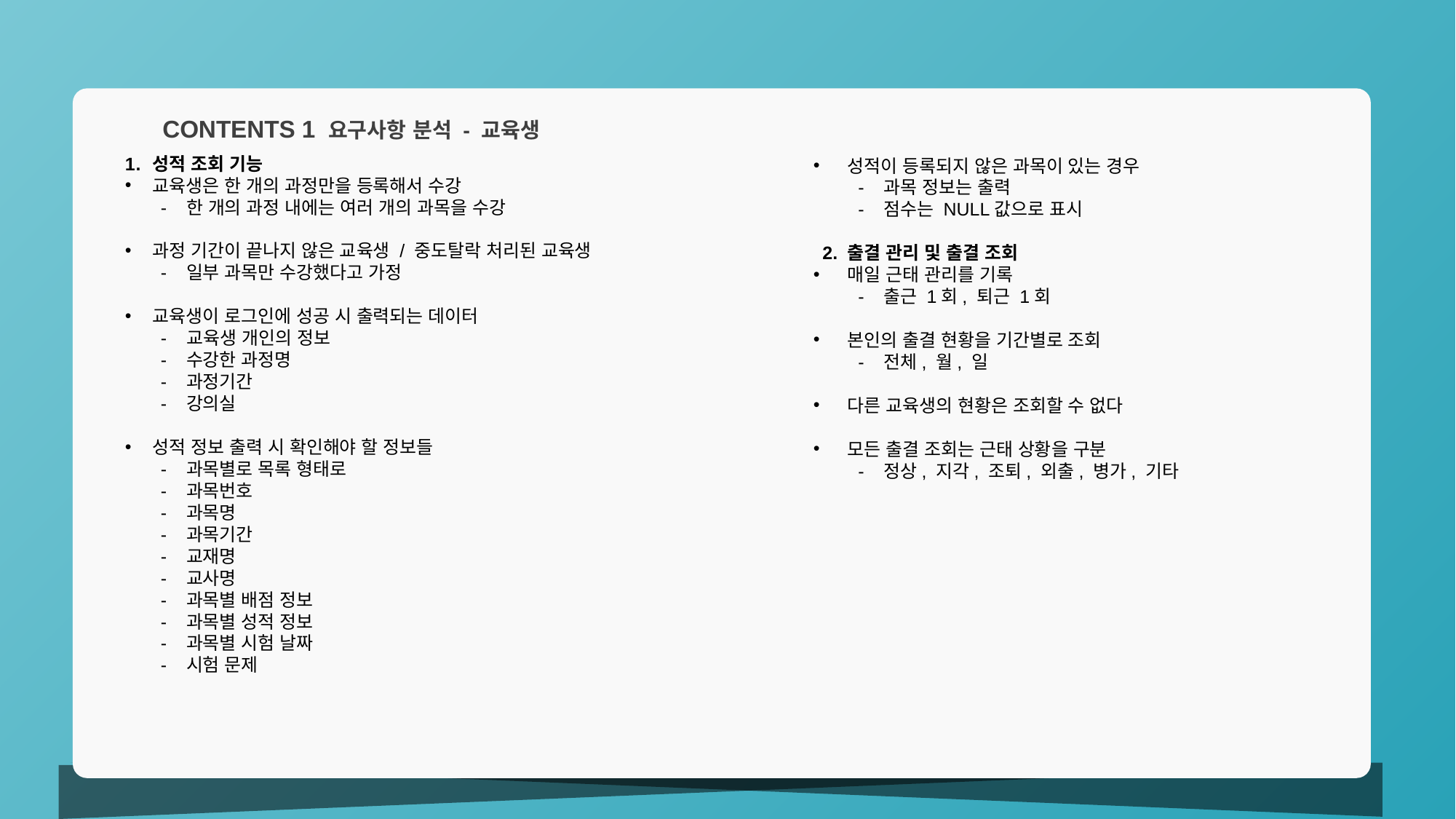

성적이 등록되지 않은 과목이 있는 경우
       -   과목 정보는 출력
       -   점수는 NULL값으로 표시

2. 출결 관리 및 출결 조회
    매일 근태 관리를 기록
       -   출근 1회, 퇴근 1회

    본인의 출결 현황을 기간별로 조회
       -   전체, 월, 일

    다른 교육생의 현황은 조회할 수 없다

    모든 출결 조회는 근태 상황을 구분
       -   정상, 지각, 조퇴, 외출, 병가, 기타

CONTENTS 1 요구사항 분석 - 교육생

성적 조회 기능
교육생은 한 개의 과정만을 등록해서 수강
       -   한 개의 과정 내에는 여러 개의 과목을 수강

과정 기간이 끝나지 않은 교육생 / 중도탈락 처리된 교육생
       -   일부 과목만 수강했다고 가정

교육생이 로그인에 성공 시 출력되는 데이터
       -   교육생 개인의 정보
       -   수강한 과정명
       -   과정기간
       -   강의실

성적 정보 출력 시 확인해야 할 정보들
       -   과목별로 목록 형태로
       -   과목번호
       -   과목명
       -   과목기간
       -   교재명
       -   교사명
       -   과목별 배점 정보
       -   과목별 성적 정보
       -   과목별 시험 날짜
       -   시험 문제